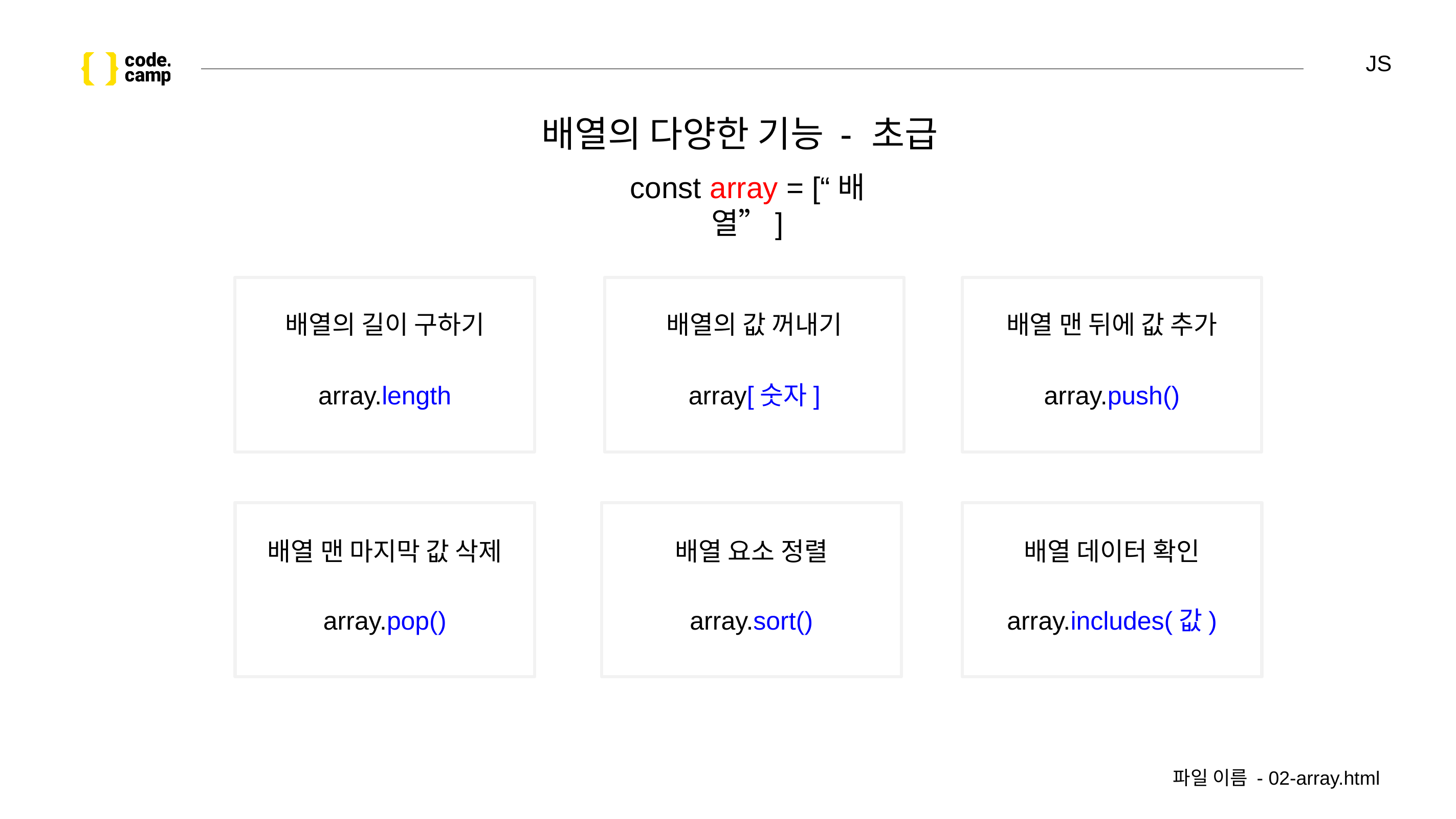

# JS

배열의 다양한 기능 - 초급
const array = [“배열”]

배열의 길이 구하기
배열의 값 꺼내기
배열 맨 뒤에 값 추가
array.length
array[숫자]
array.push()

배열 맨 마지막 값 삭제
배열 요소 정렬
배열 데이터 확인
array.pop()
array.sort()
array.includes(값)
파일 이름 - 02-array.html